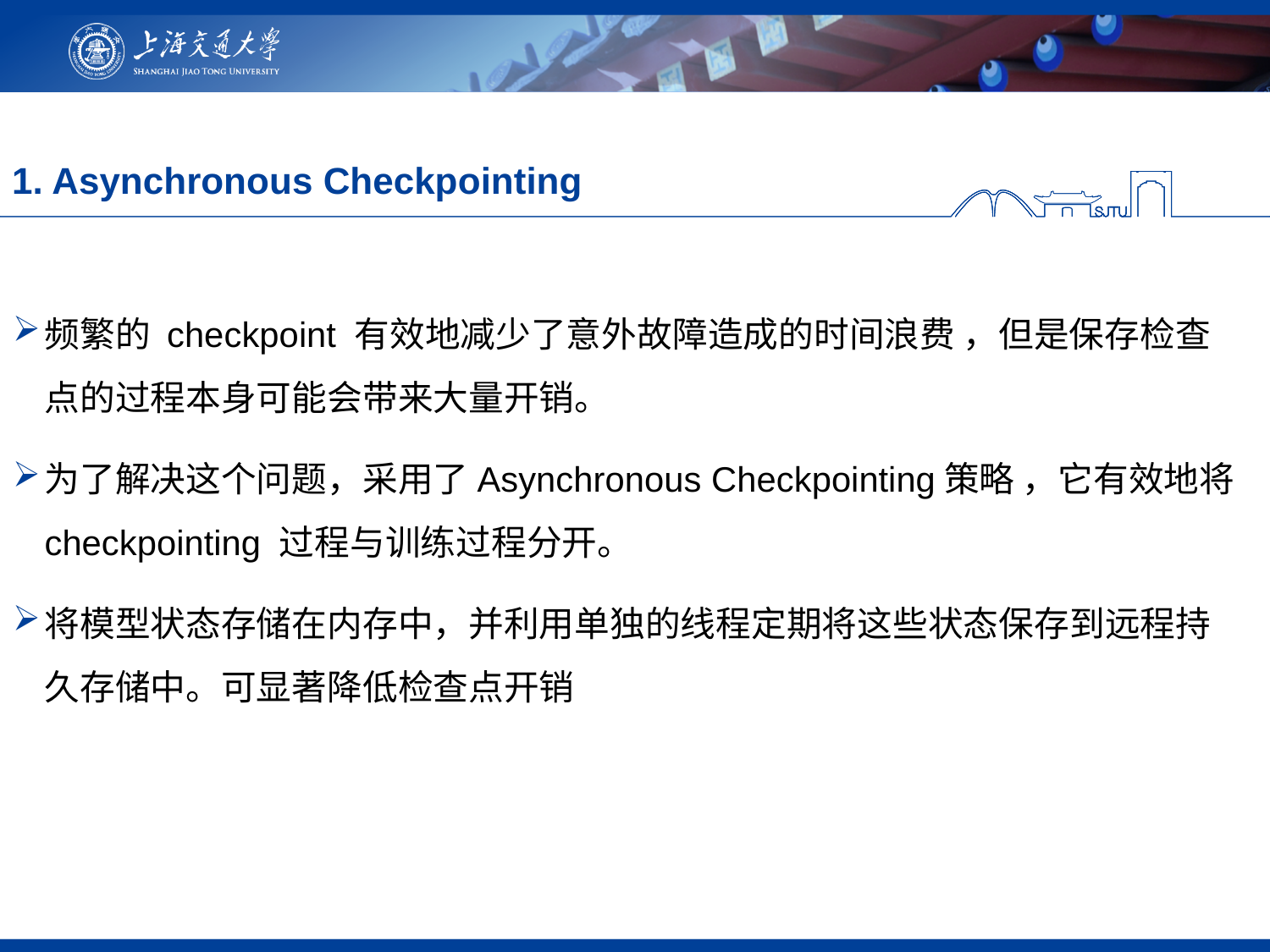

# 1. Asynchronous Checkpointing
频繁的 checkpoint 有效地减少了意外故障造成的时间浪费 ，但是保存检查点的过程本身可能会带来大量开销。
为了解决这个问题，采用了Asynchronous Checkpointing策略 ，它有效地将 checkpointing 过程与训练过程分开。
将模型状态存储在内存中，并利用单独的线程定期将这些状态保存到远程持久存储中。可显著降低检查点开销